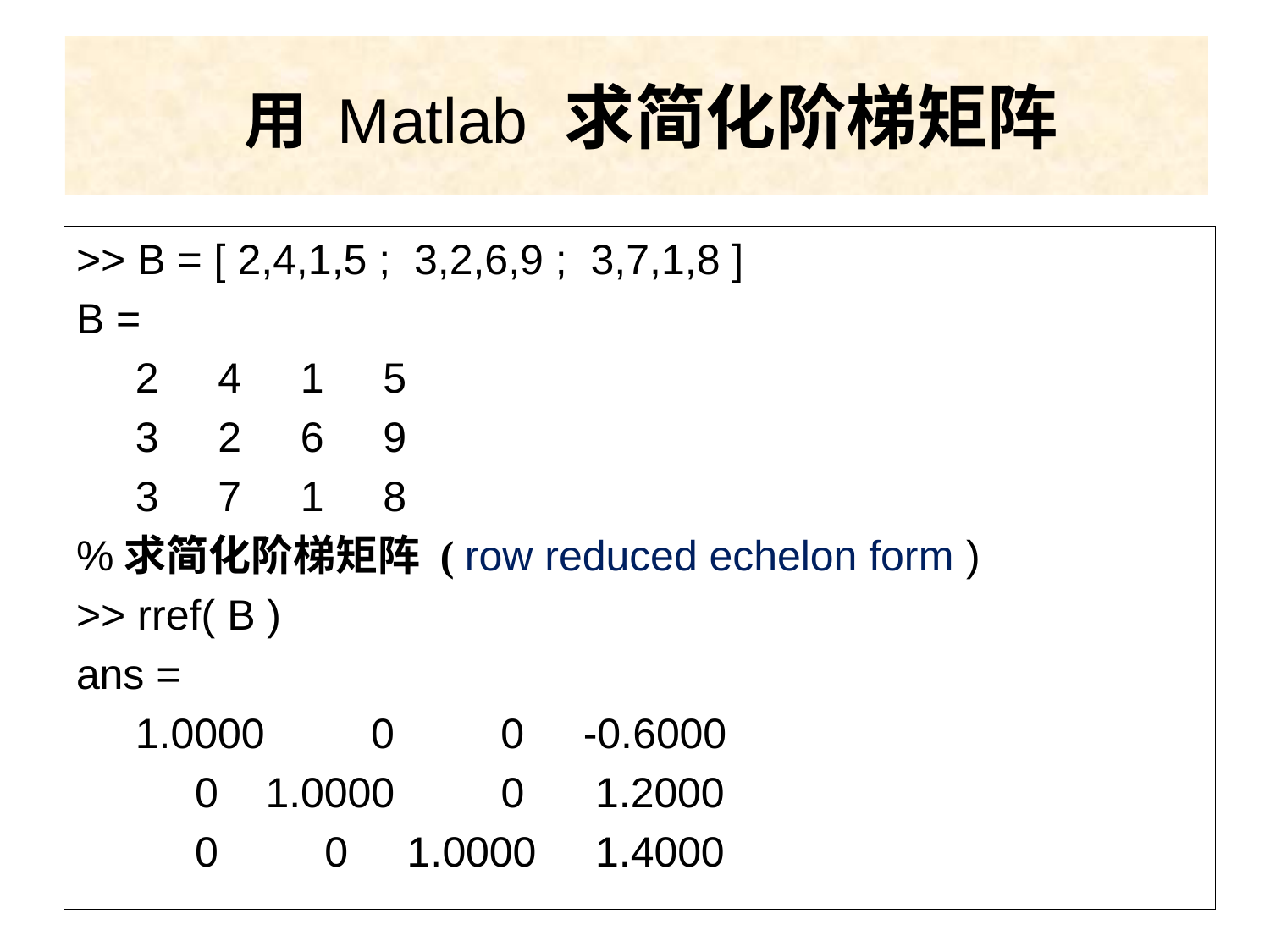

# 用 Matlab 求简化阶梯矩阵
>> B = [ 2,4,1,5 ;  3,2,6,9 ;  3,7,1,8 ]
B =
     2     4     1     5
     3     2     6     9
     3     7     1     8
%求简化阶梯矩阵 ( row reduced echelon form )
>> rref( B )
ans =
     1.0000         0         0     -0.6000
          0    1.0000         0      1.2000
          0         0     1.0000     1.4000